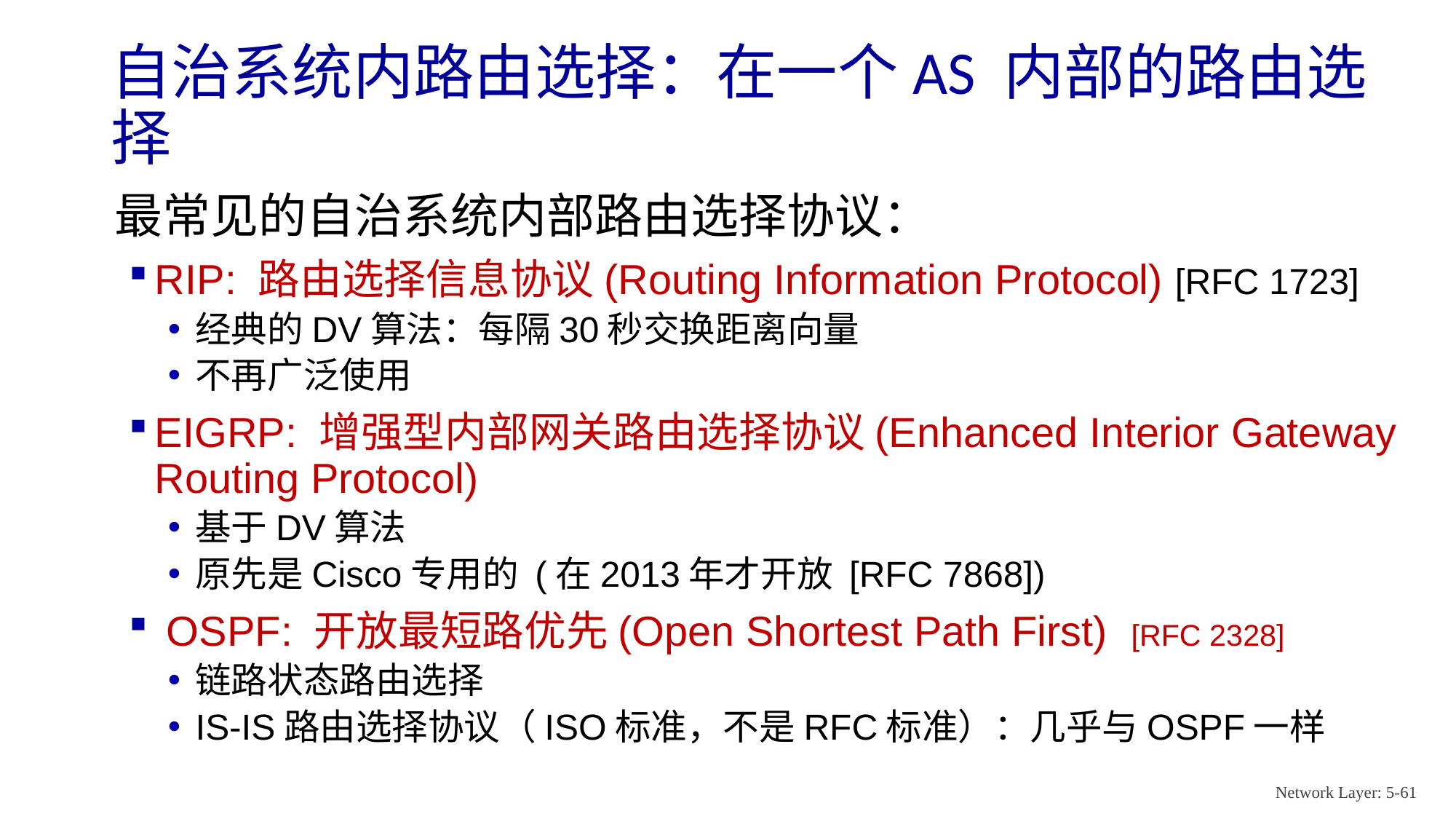

# 自治系统内路由选择：在一个AS 内部的路由选择
最常见的自治系统内部路由选择协议：
RIP: 路由选择信息协议(Routing Information Protocol) [RFC 1723]
经典的DV算法：每隔30秒交换距离向量
不再广泛使用
EIGRP: 增强型内部网关路由选择协议(Enhanced Interior Gateway Routing Protocol)
基于DV算法
原先是Cisco专用的 (在2013年才开放 [RFC 7868])
 OSPF: 开放最短路优先(Open Shortest Path First)  [RFC 2328]
链路状态路由选择
IS-IS路由选择协议（ISO标准，不是RFC标准）：几乎与OSPF一样
Network Layer: 5-61